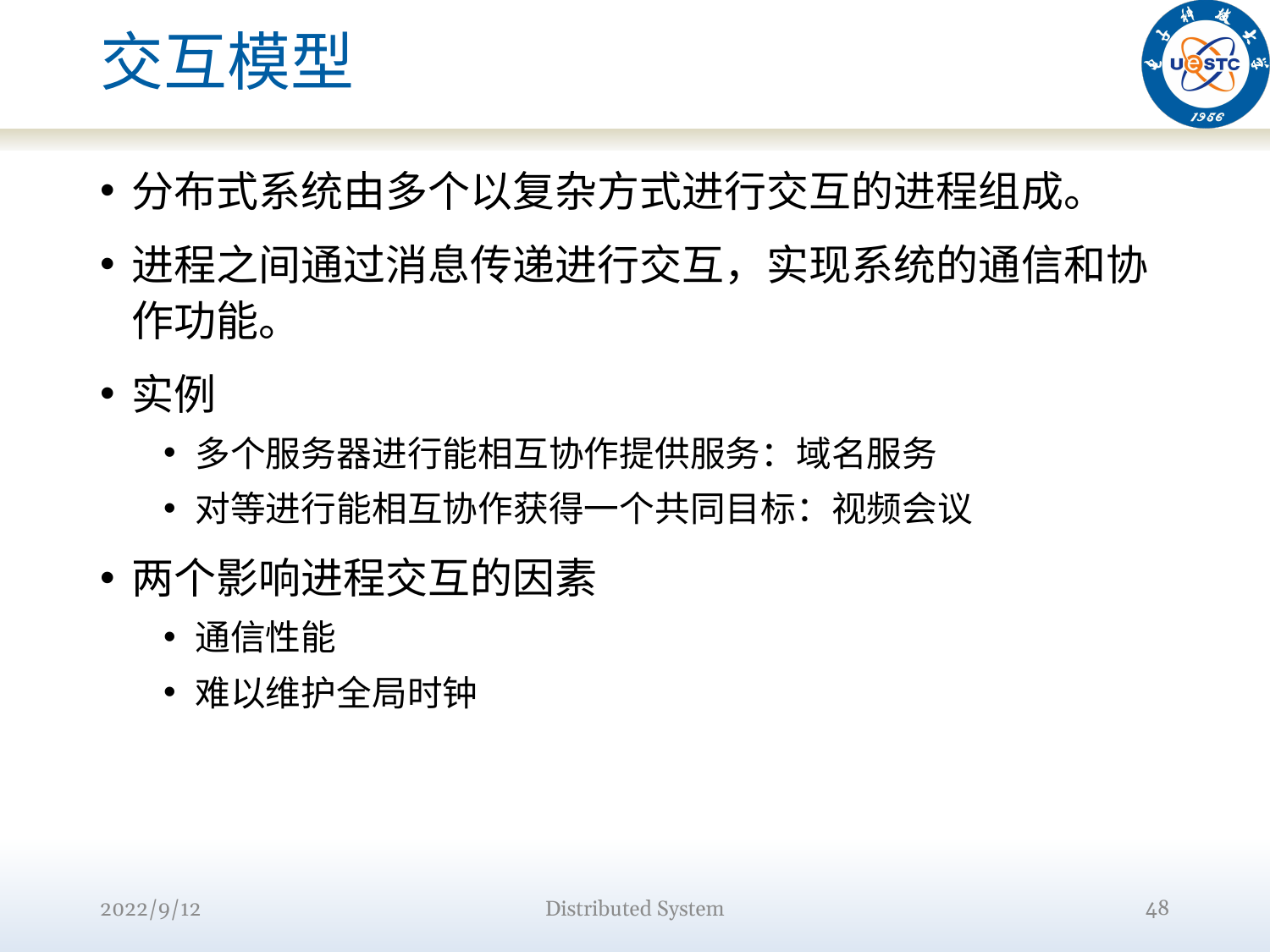

# 交互模型
分布式系统由多个以复杂方式进行交互的进程组成。
进程之间通过消息传递进行交互，实现系统的通信和协作功能。
实例
多个服务器进行能相互协作提供服务：域名服务
对等进行能相互协作获得一个共同目标：视频会议
两个影响进程交互的因素
通信性能
难以维护全局时钟

2022/9/12
Distributed System
48